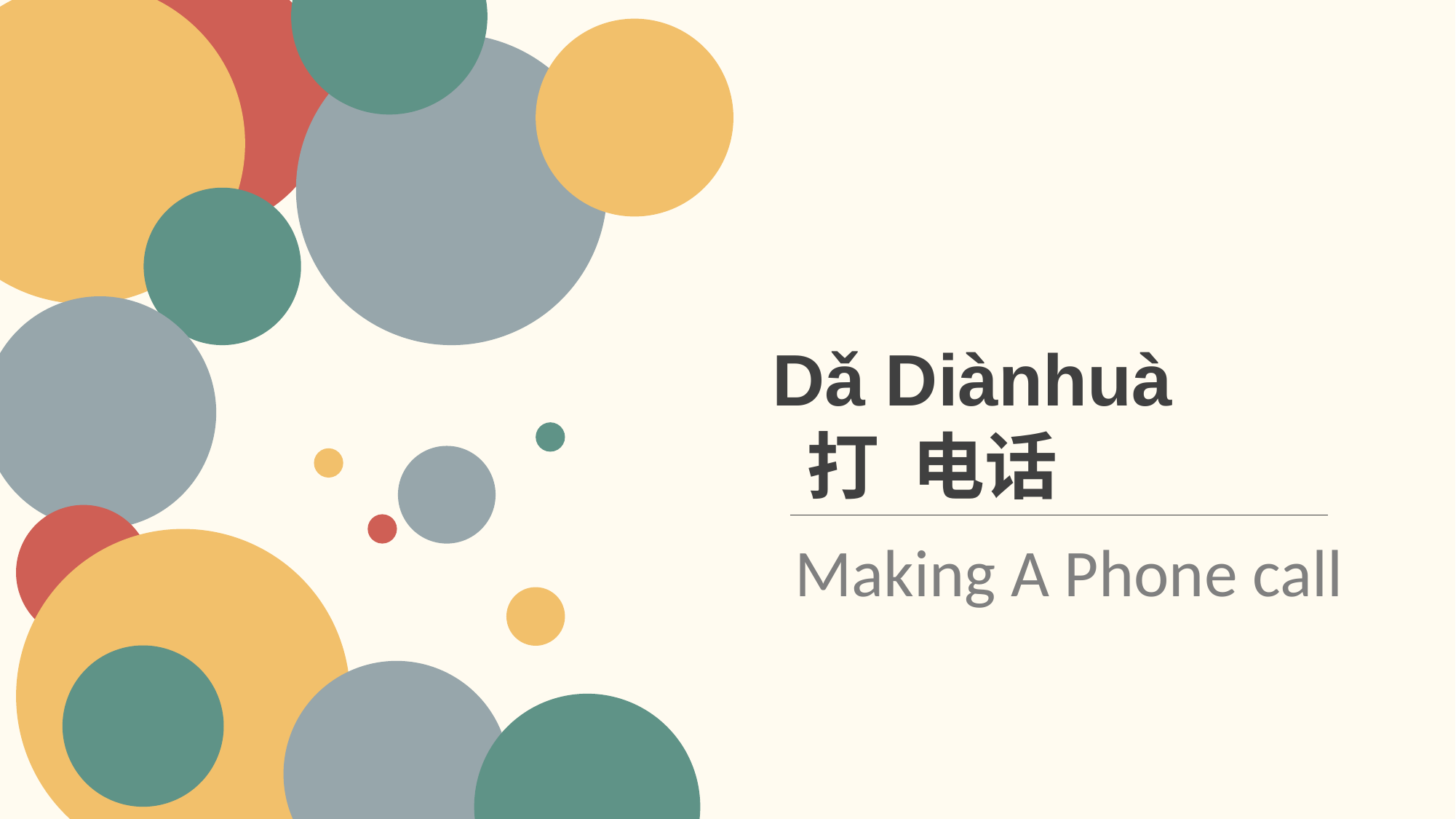

Dǎ Diànhuà
 打  电话

Making A Phone call